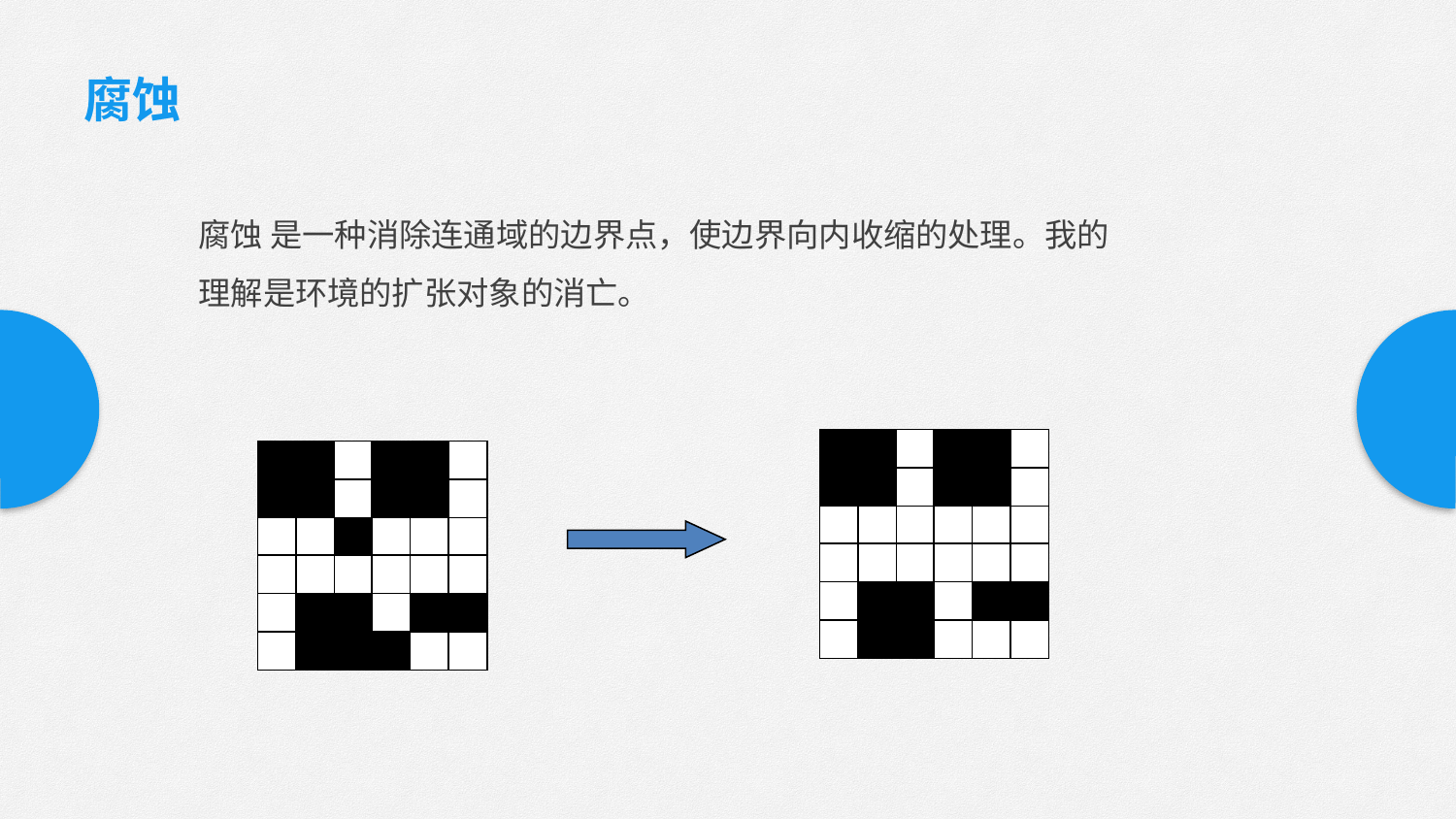

腐蚀
腐蚀 是一种消除连通域的边界点，使边界向内收缩的处理。我的理解是环境的扩张对象的消亡。